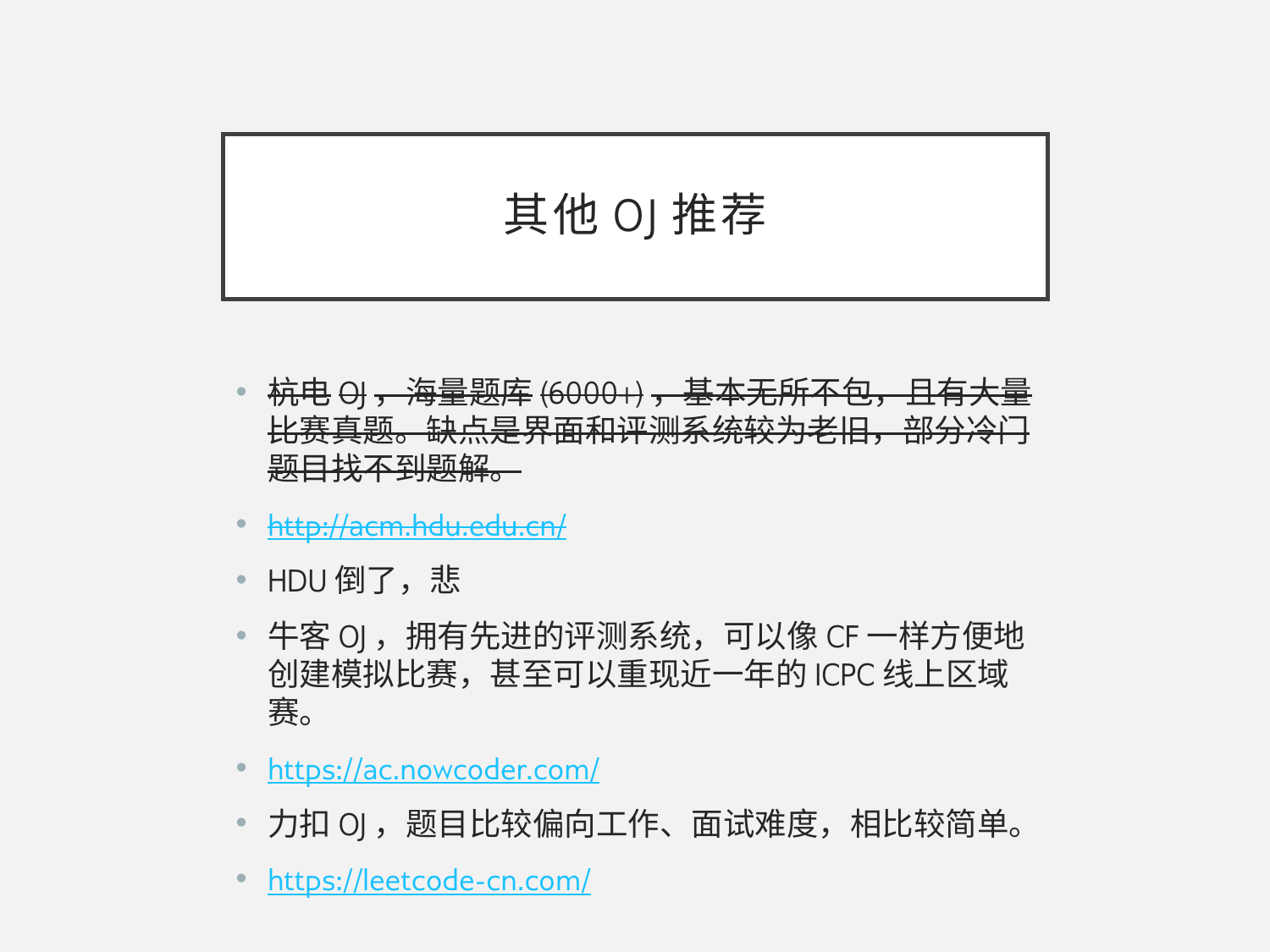

# 其他OJ推荐
杭电OJ，海量题库(6000+)，基本无所不包，且有大量比赛真题。缺点是界面和评测系统较为老旧，部分冷门题目找不到题解。
http://acm.hdu.edu.cn/
HDU倒了，悲
牛客OJ，拥有先进的评测系统，可以像CF一样方便地创建模拟比赛，甚至可以重现近一年的ICPC线上区域赛。
https://ac.nowcoder.com/
力扣OJ，题目比较偏向工作、面试难度，相比较简单。
https://leetcode-cn.com/